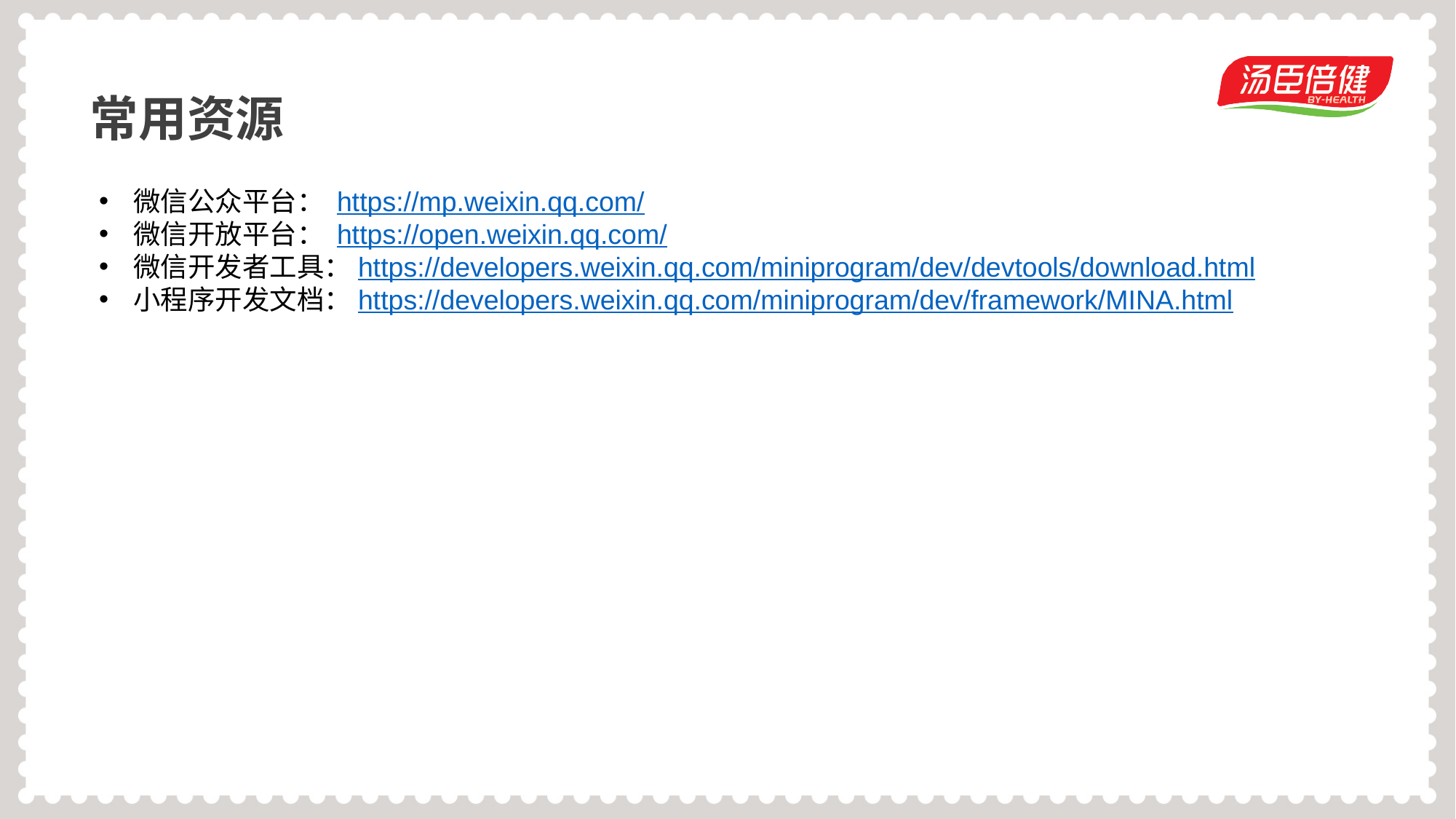

常用资源
微信公众平台： https://mp.weixin.qq.com/
微信开放平台： https://open.weixin.qq.com/
微信开发者工具：https://developers.weixin.qq.com/miniprogram/dev/devtools/download.html
小程序开发文档：https://developers.weixin.qq.com/miniprogram/dev/framework/MINA.html